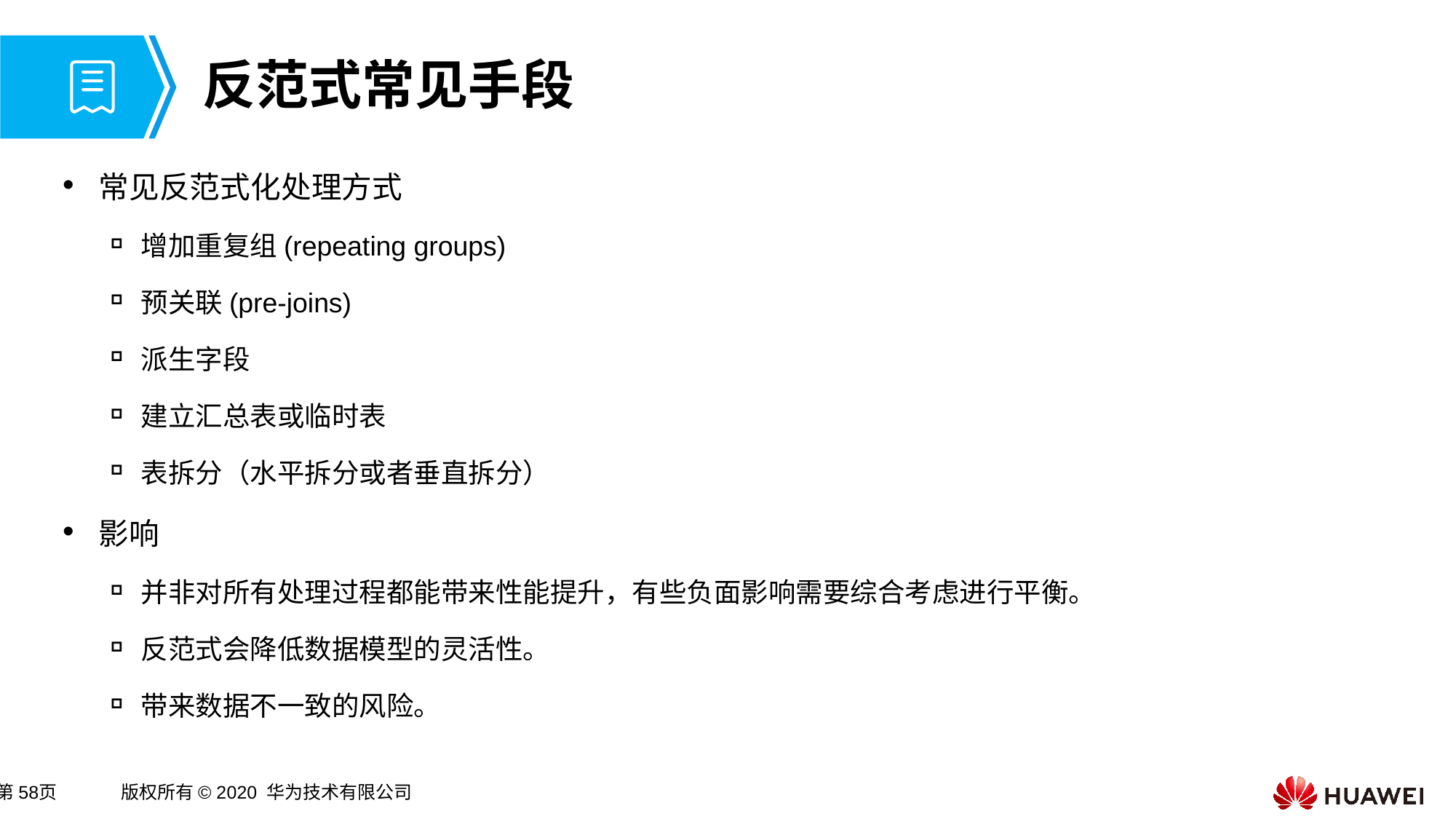

# 反范式常见手段
常见反范式化处理方式
增加重复组(repeating groups)
预关联(pre-joins)
派生字段
建立汇总表或临时表
表拆分（水平拆分或者垂直拆分）
影响
并非对所有处理过程都能带来性能提升，有些负面影响需要综合考虑进行平衡。
反范式会降低数据模型的灵活性。
带来数据不一致的风险。